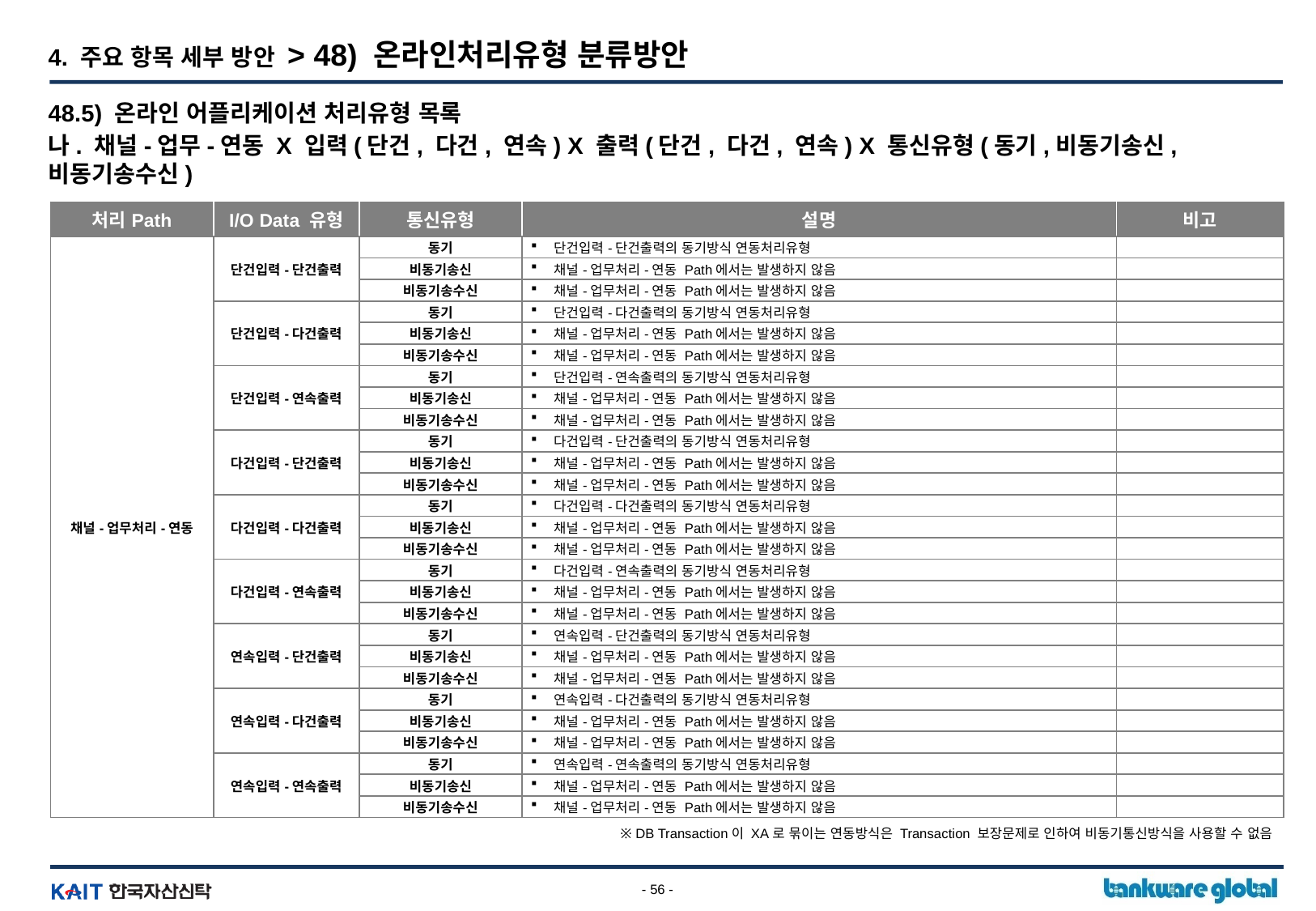

4. 주요 항목 세부 방안 > 48) 온라인처리유형 분류방안
48.5) 온라인 어플리케이션 처리유형 목록
나. 채널-업무-연동 X 입력(단건, 다건, 연속) X 출력(단건, 다건, 연속) X 통신유형(동기,비동기송신,비동기송수신)
| 처리Path | I/O Data 유형 | 통신유형 | 설명 | 비고 |
| --- | --- | --- | --- | --- |
| 채널-업무처리-연동 | 단건입력-단건출력 | 동기 | 단건입력-단건출력의 동기방식 연동처리유형 |  |
|  |  | 비동기송신 | 채널-업무처리-연동 Path에서는 발생하지 않음 |  |
|  |  | 비동기송수신 | 채널-업무처리-연동 Path에서는 발생하지 않음 |  |
|  | 단건입력-다건출력 | 동기 | 단건입력-다건출력의 동기방식 연동처리유형 |  |
|  |  | 비동기송신 | 채널-업무처리-연동 Path에서는 발생하지 않음 |  |
|  |  | 비동기송수신 | 채널-업무처리-연동 Path에서는 발생하지 않음 |  |
|  | 단건입력-연속출력 | 동기 | 단건입력-연속출력의 동기방식 연동처리유형 |  |
|  |  | 비동기송신 | 채널-업무처리-연동 Path에서는 발생하지 않음 |  |
|  |  | 비동기송수신 | 채널-업무처리-연동 Path에서는 발생하지 않음 |  |
|  | 다건입력-단건출력 | 동기 | 다건입력-단건출력의 동기방식 연동처리유형 |  |
|  |  | 비동기송신 | 채널-업무처리-연동 Path에서는 발생하지 않음 |  |
|  |  | 비동기송수신 | 채널-업무처리-연동 Path에서는 발생하지 않음 |  |
|  | 다건입력-다건출력 | 동기 | 다건입력-다건출력의 동기방식 연동처리유형 |  |
|  |  | 비동기송신 | 채널-업무처리-연동 Path에서는 발생하지 않음 |  |
|  |  | 비동기송수신 | 채널-업무처리-연동 Path에서는 발생하지 않음 |  |
|  | 다건입력-연속출력 | 동기 | 다건입력-연속출력의 동기방식 연동처리유형 |  |
|  |  | 비동기송신 | 채널-업무처리-연동 Path에서는 발생하지 않음 |  |
|  |  | 비동기송수신 | 채널-업무처리-연동 Path에서는 발생하지 않음 |  |
|  | 연속입력-단건출력 | 동기 | 연속입력-단건출력의 동기방식 연동처리유형 |  |
|  |  | 비동기송신 | 채널-업무처리-연동 Path에서는 발생하지 않음 |  |
|  |  | 비동기송수신 | 채널-업무처리-연동 Path에서는 발생하지 않음 |  |
|  | 연속입력-다건출력 | 동기 | 연속입력-다건출력의 동기방식 연동처리유형 |  |
|  |  | 비동기송신 | 채널-업무처리-연동 Path에서는 발생하지 않음 |  |
|  |  | 비동기송수신 | 채널-업무처리-연동 Path에서는 발생하지 않음 |  |
|  | 연속입력-연속출력 | 동기 | 연속입력-연속출력의 동기방식 연동처리유형 |  |
|  |  | 비동기송신 | 채널-업무처리-연동 Path에서는 발생하지 않음 |  |
|  |  | 비동기송수신 | 채널-업무처리-연동 Path에서는 발생하지 않음 |  |
※ DB Transaction이 XA로 묶이는 연동방식은 Transaction 보장문제로 인하여 비동기통신방식을 사용할 수 없음